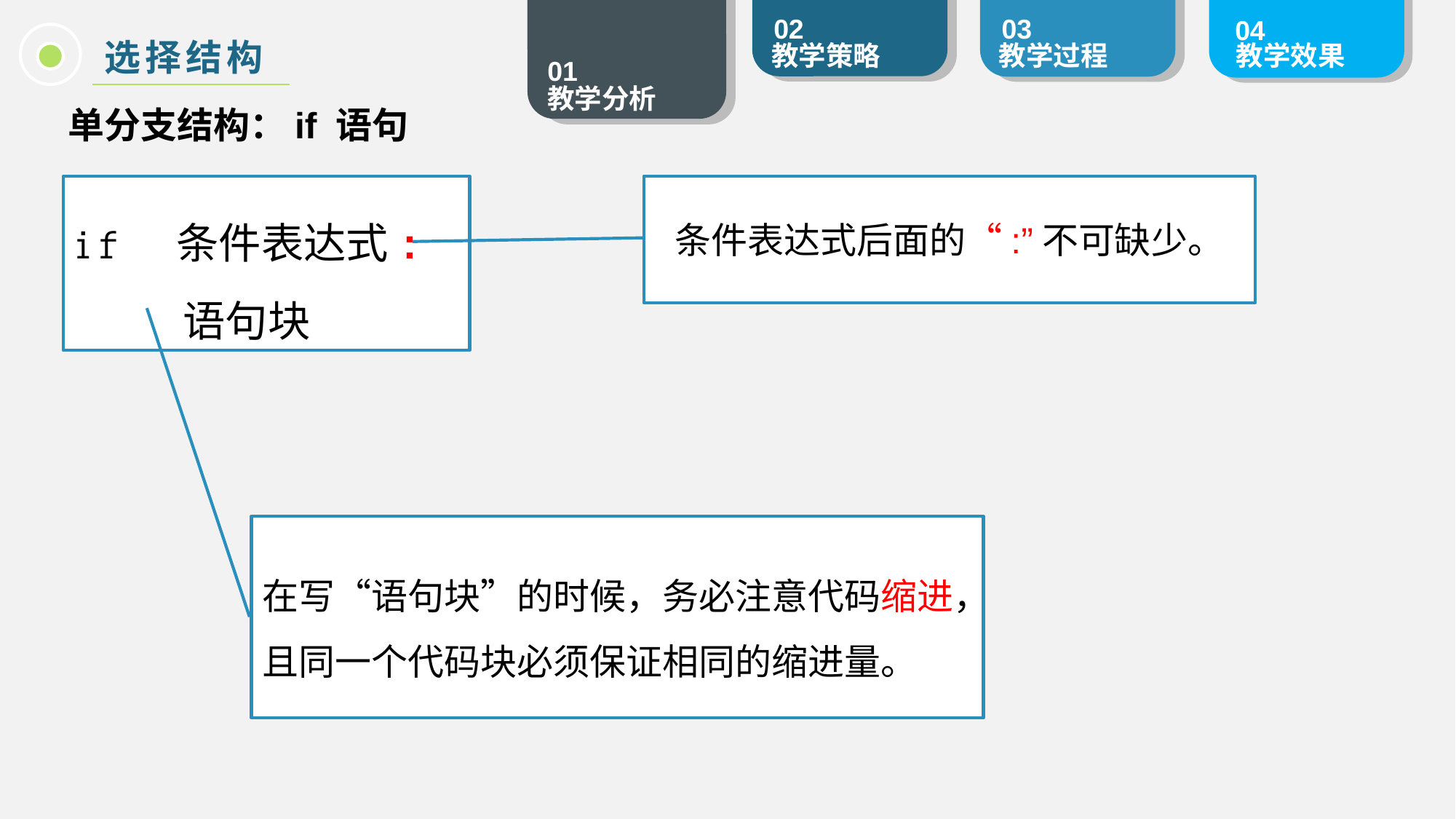

选择结构
单分支结构：if 语句
if  条件表达式:
	语句块
条件表达式后面的“:”不可缺少。
在写“语句块”的时候，务必注意代码缩进，且同一个代码块必须保证相同的缩进量。